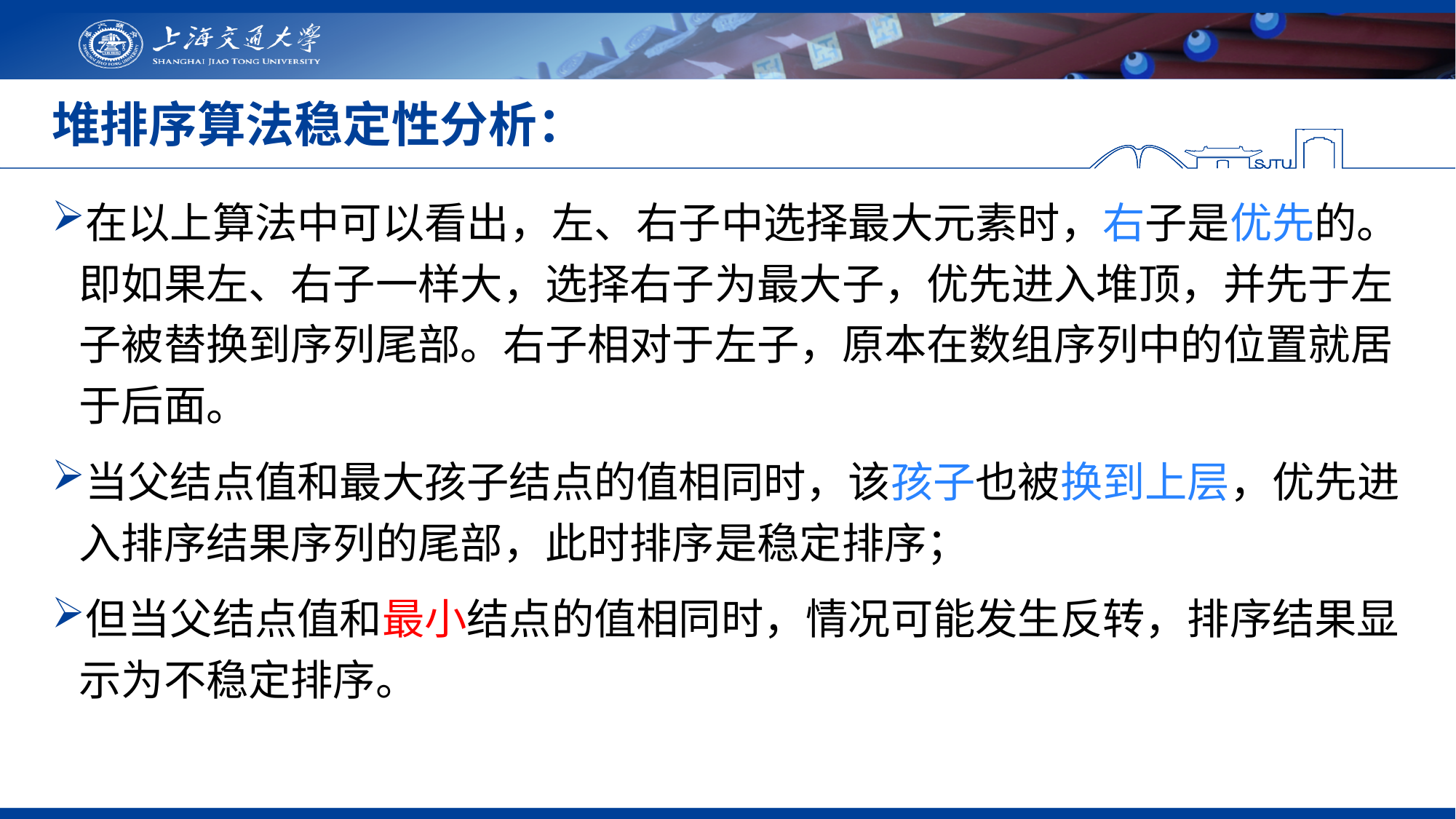

# 堆排序算法稳定性分析：
在以上算法中可以看出，左、右子中选择最大元素时，右子是优先的。即如果左、右子一样大，选择右子为最大子，优先进入堆顶，并先于左子被替换到序列尾部。右子相对于左子，原本在数组序列中的位置就居于后面。
当父结点值和最大孩子结点的值相同时，该孩子也被换到上层，优先进入排序结果序列的尾部，此时排序是稳定排序；
但当父结点值和最小结点的值相同时，情况可能发生反转，排序结果显示为不稳定排序。